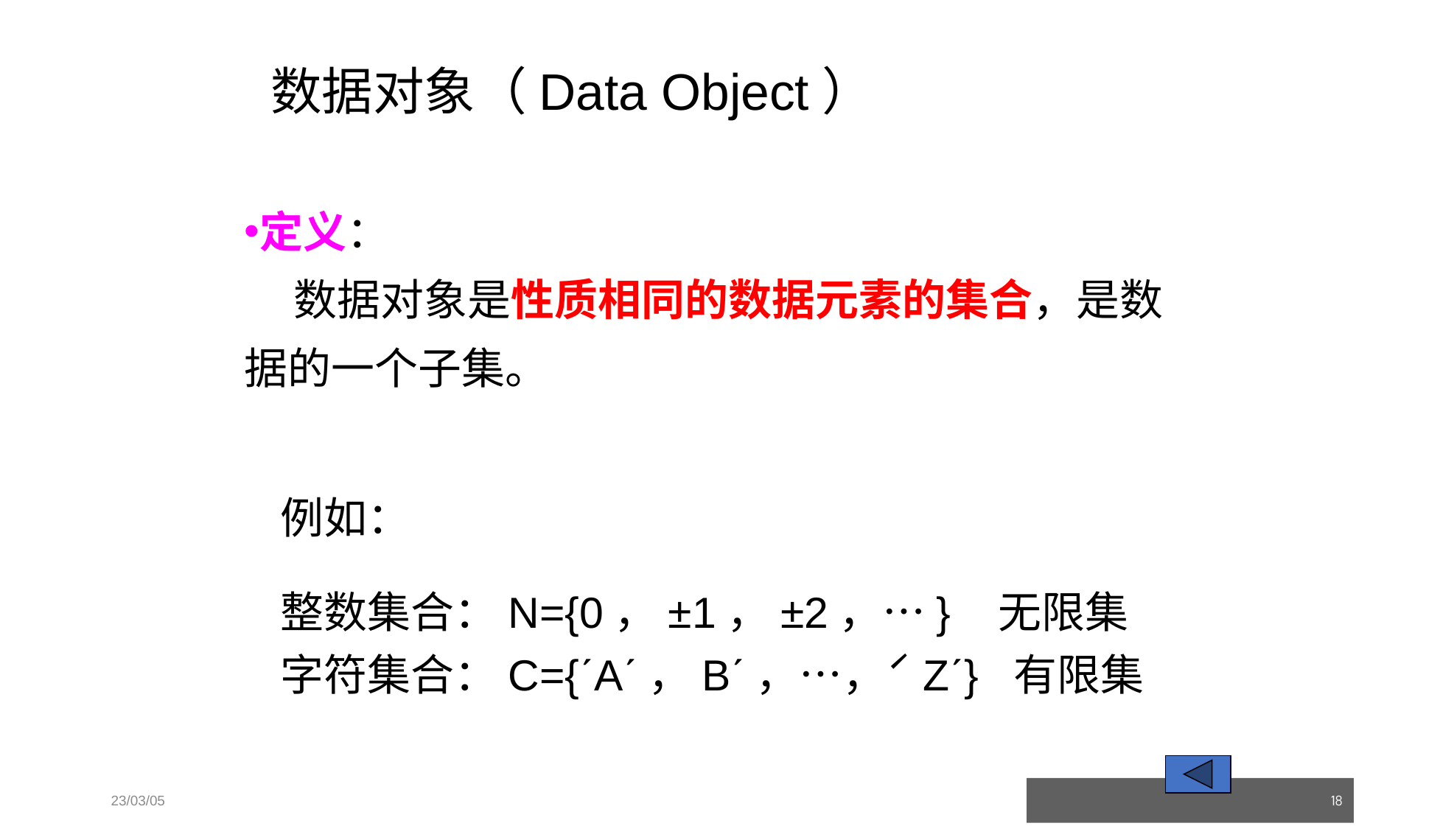

# 数据对象（Data Object）
定义：
    数据对象是性质相同的数据元素的集合，是数据的一个子集。
例如：
整数集合：N={0，±1，±2，…}   无限集
字符集合：C={ˊAˊ，Bˊ，…，ˊZˊ}  有限集

23/03/05
18